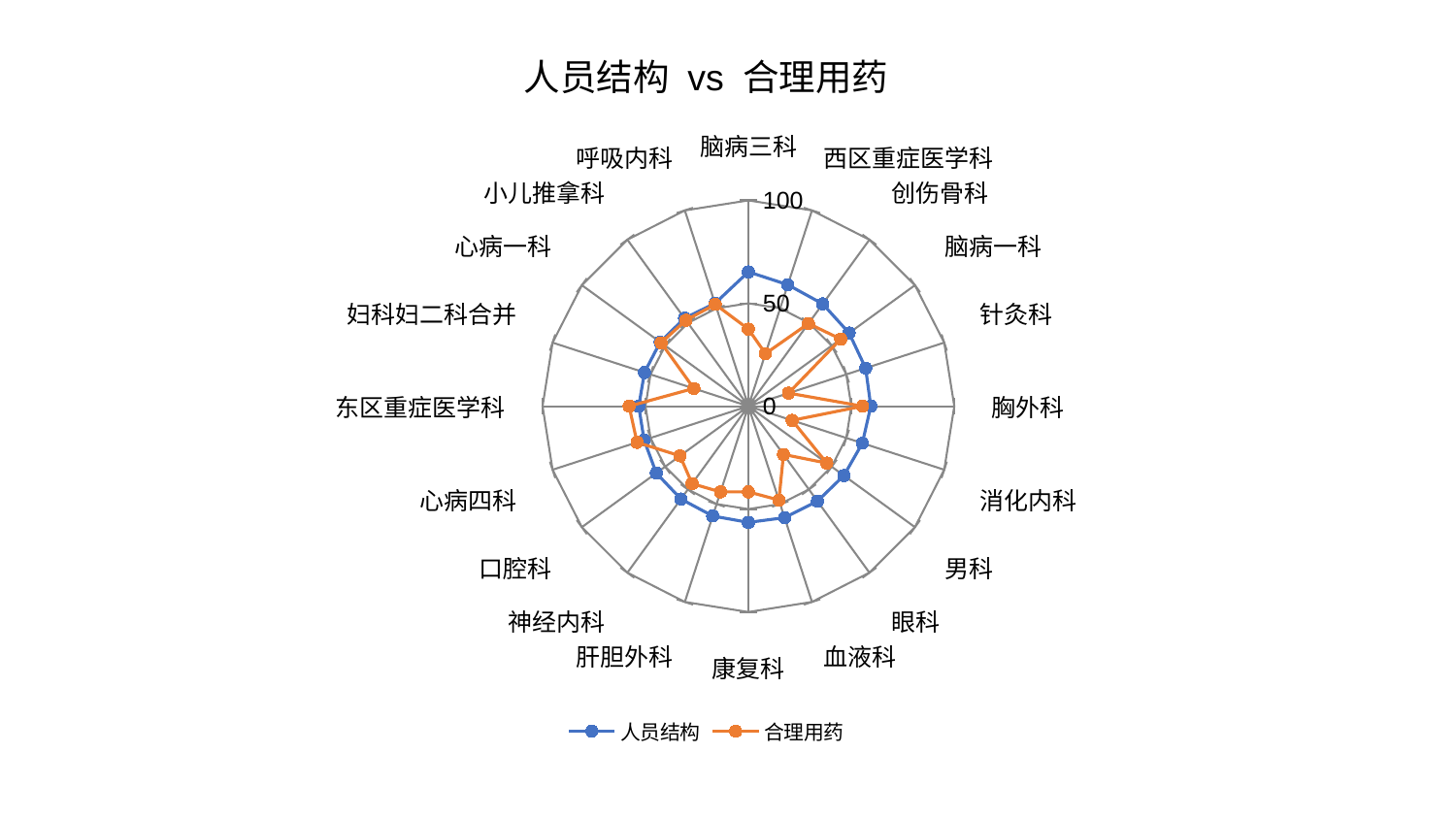

### Chart: 人员结构 vs 合理用药

| Category | 人员结构 | 合理用药 |
|---|---|---|
| 脑病三科 | 65.258783865856 | 37.450424751882395 |
| 西区重症医学科 | 62.05271685492941 | 26.85654760743637 |
| 创伤骨科 | 61.425726482530145 | 49.62893493529876 |
| 脑病一科 | 60.469510472327215 | 55.47060019385536 |
| 针灸科 | 59.87580342904919 | 20.513012460895954 |
| 胸外科 | 59.463004012229064 | 55.5029502227294 |
| 消化内科 | 58.205942690406424 | 22.327399996930517 |
| 男科 | 57.34042177581078 | 47.04206133250408 |
| 眼科 | 57.06479309567973 | 28.991867143736517 |
| 血液科 | 56.95563730883416 | 47.949720340752194 |
| 康复科 | 56.46178992531378 | 41.624726745812275 |
| 肝胆外科 | 56.09062323449807 | 43.81796434225728 |
| 神经内科 | 55.77209353779263 | 46.550051815364455 |
| 口腔科 | 55.30262267527153 | 41.070190643109726 |
| 心病四科 | 53.28147222666626 | 56.885081697133444 |
| 东区重症医学科 | 53.278185470882704 | 57.93448312068135 |
| 妇科妇二科合并 | 53.088611978092516 | 27.885740320229075 |
| 心病一科 | 52.96158474078732 | 52.43030791925289 |
| 小儿推拿科 | 52.82441316931411 | 51.64325804836487 |
| 呼吸内科 | 52.51794958304032 | 52.034967132166926 |
26